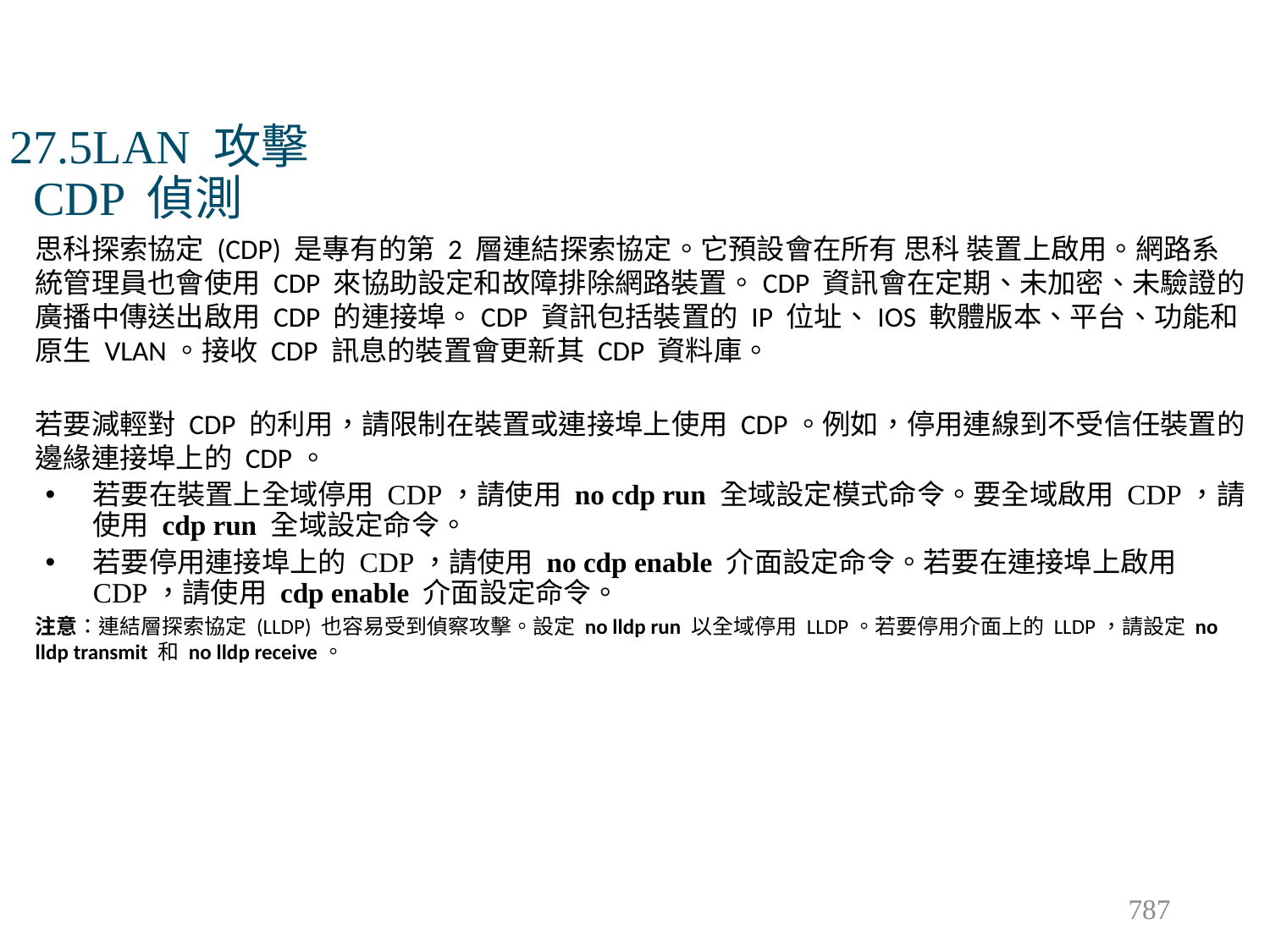

# 27.5LAN 攻擊 CDP 偵測
思科探索協定 (CDP) 是專有的第 2 層連結探索協定。它預設會在所有 思科 裝置上啟用。網路系統管理員也會使用 CDP 來協助設定和故障排除網路裝置。CDP 資訊會在定期、未加密、未驗證的廣播中傳送出啟用 CDP 的連接埠。CDP 資訊包括裝置的 IP 位址、IOS 軟體版本、平台、功能和原生 VLAN。接收 CDP 訊息的裝置會更新其 CDP 資料庫。

若要減輕對 CDP 的利用，請限制在裝置或連接埠上使用 CDP。例如，停用連線到不受信任裝置的邊緣連接埠上的 CDP。
若要在裝置上全域停用 CDP，請使用 no cdp run 全域設定模式命令。要全域啟用 CDP，請使用 cdp run 全域設定命令。
若要停用連接埠上的 CDP，請使用 no cdp enable 介面設定命令。若要在連接埠上啟用 CDP，請使用 cdp enable 介面設定命令。
注意：連結層探索協定 (LLDP) 也容易受到偵察攻擊。設定 no lldp run 以全域停用 LLDP。若要停用介面上的 LLDP，請設定 no lldp transmit 和 no lldp receive。

787